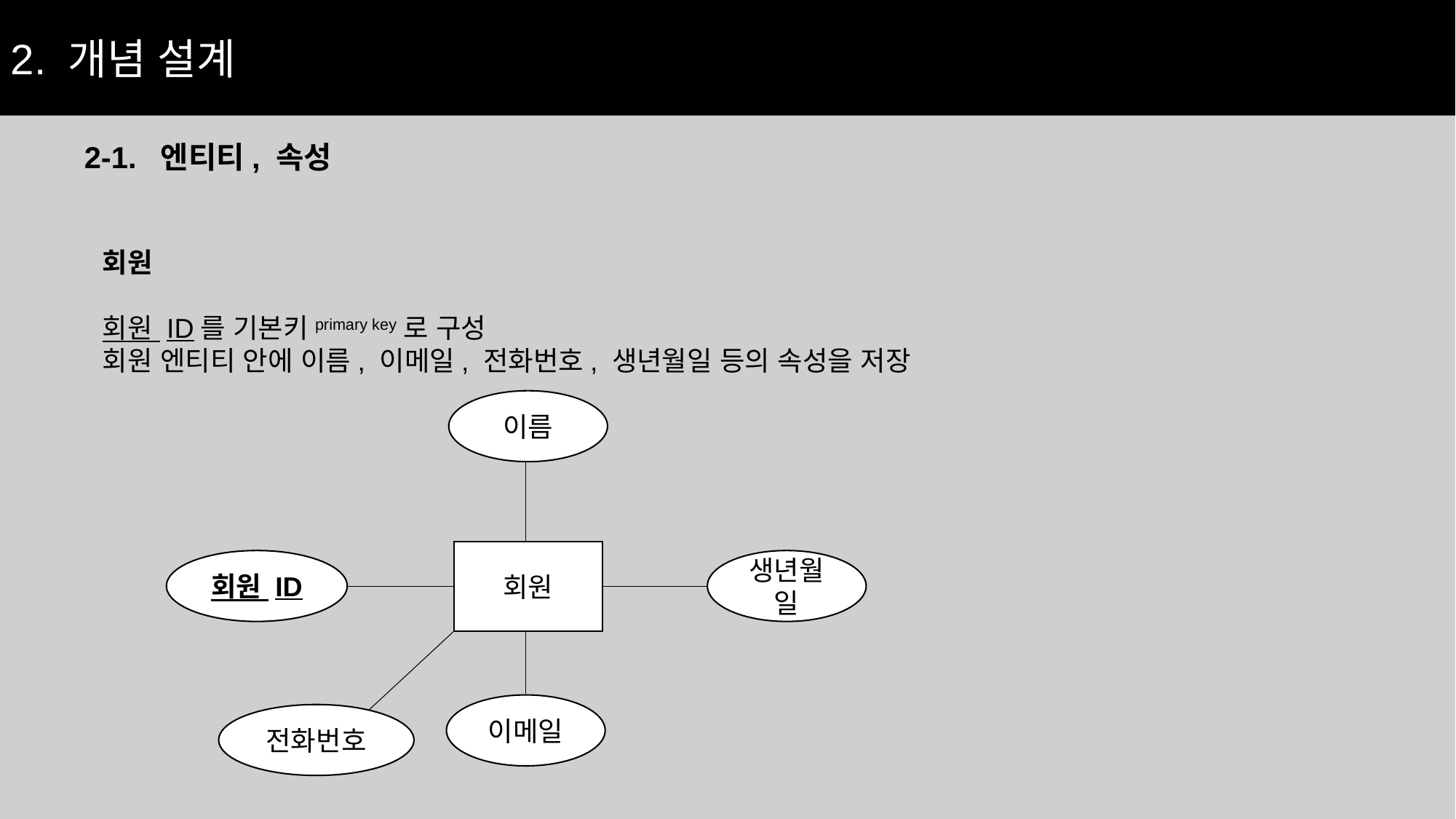

2. 개념 설계
2-1.  엔티티, 속성
회원

회원 ID를 기본키primary key로 구성
회원 엔티티 안에 이름, 이메일, 전화번호, 생년월일 등의 속성을 저장
이름
회원
회원 ID
생년월일
이메일
전화번호
6